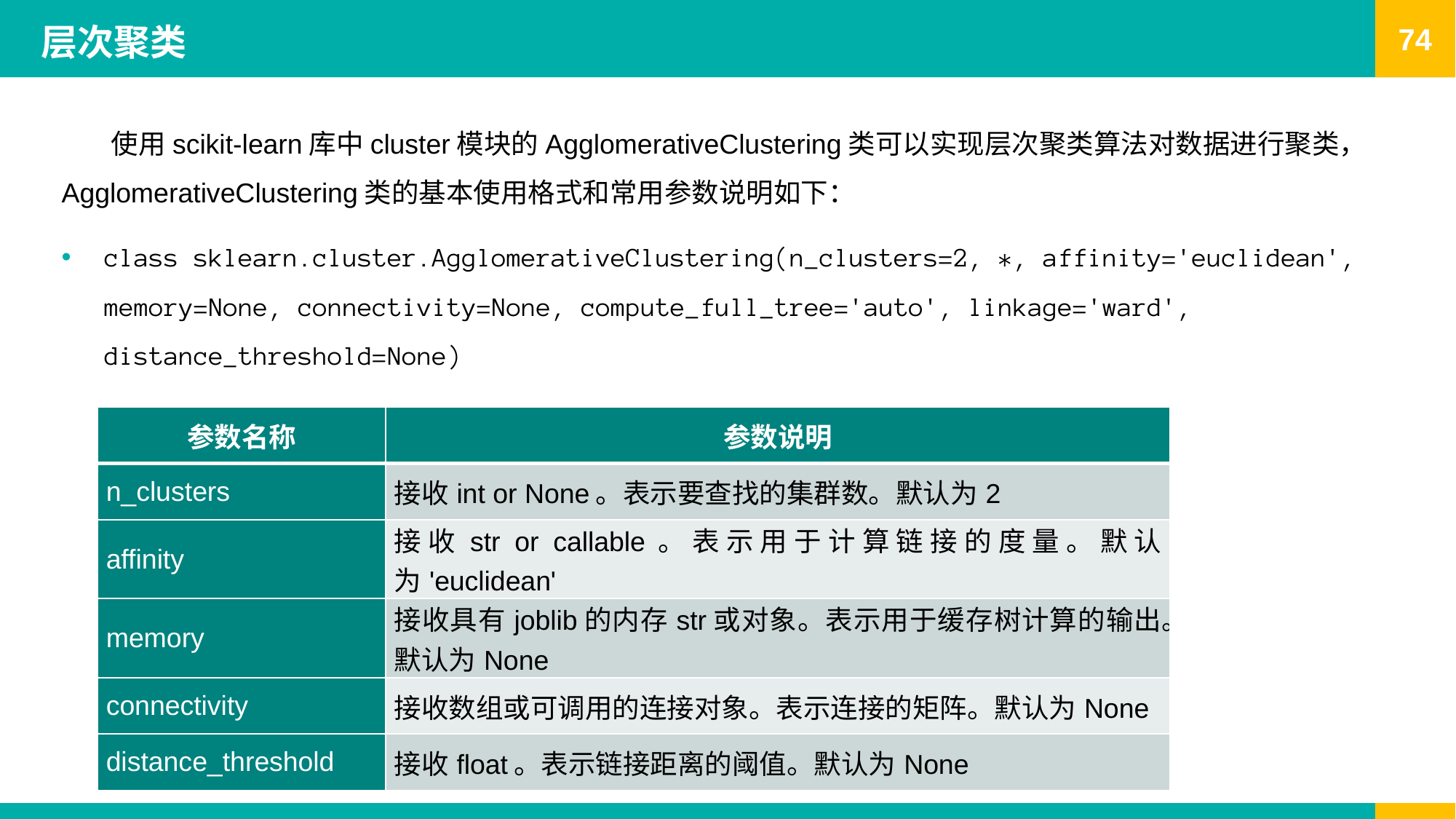

# 层次聚类
       使用scikit-learn库中cluster模块的AgglomerativeClustering类可以实现层次聚类算法对数据进行聚类，AgglomerativeClustering类的基本使用格式和常用参数说明如下：
class sklearn.cluster.AgglomerativeClustering(n_clusters=2, *, affinity='euclidean', memory=None, connectivity=None, compute_full_tree='auto', linkage='ward', distance_threshold=None)
| 参数名称 | 参数说明 |
| --- | --- |
| n\_clusters | 接收int or None。表示要查找的集群数。默认为2 |
| affinity | 接收str or callable。表示用于计算链接的度量。默认为'euclidean' |
| memory | 接收具有joblib的内存str或对象。表示用于缓存树计算的输出。默认为None |
| connectivity | 接收数组或可调用的连接对象。表示连接的矩阵。默认为None |
| distance\_threshold | 接收float。表示链接距离的阈值。默认为None |